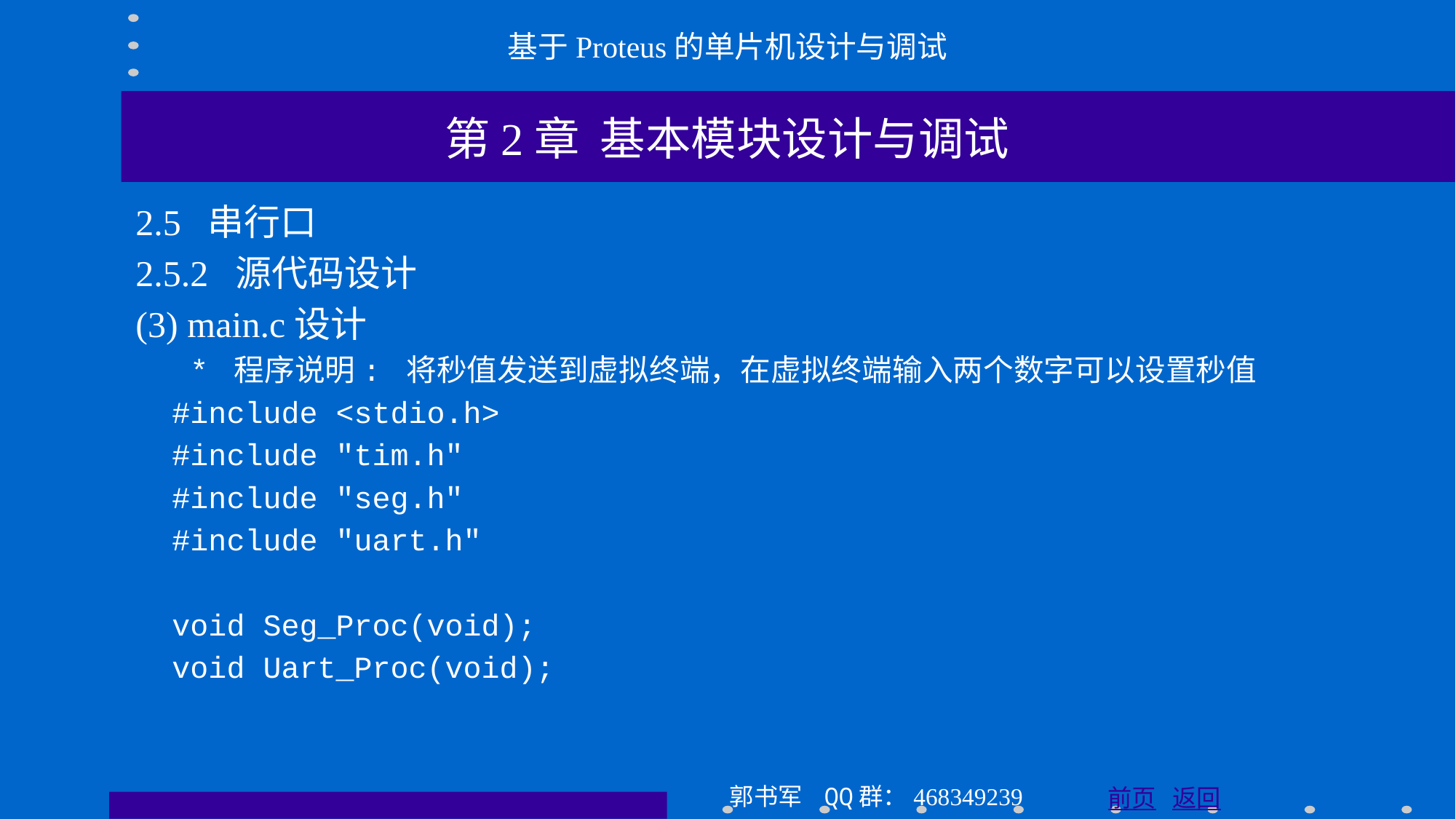

基于Proteus的单片机设计与调试
第2章  基本模块设计与调试
2.5  串行口
2.5.2  源代码设计
(3) main.c设计
   * 程序说明: 将秒值发送到虚拟终端，在虚拟终端输入两个数字可以设置秒值
  #include <stdio.h>
  #include "tim.h"
  #include "seg.h"
  #include "uart.h"

  void Seg_Proc(void);
  void Uart_Proc(void);

郭书军   QQ群：468349239
前页   返回